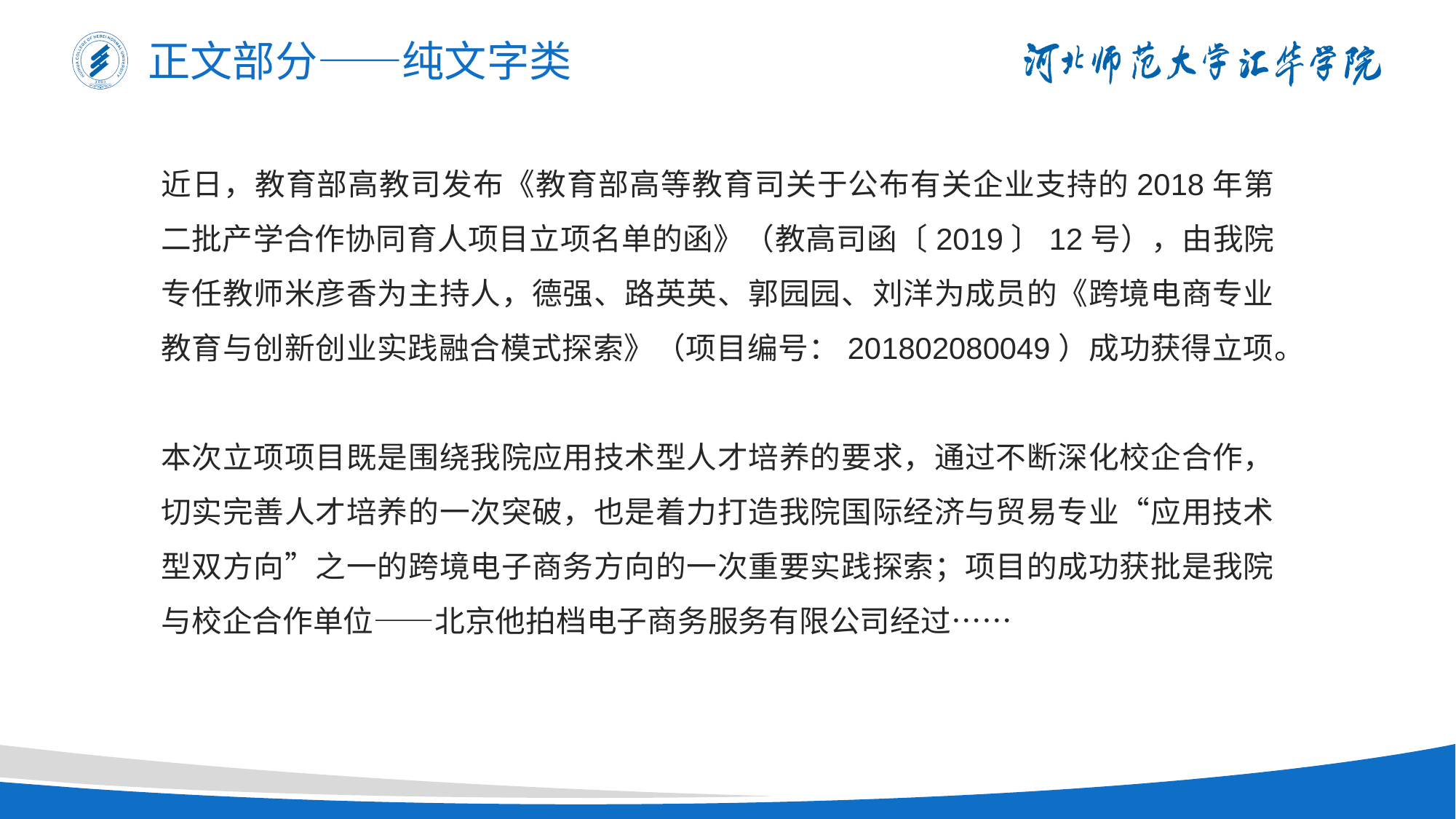

正文部分——纯文字类
近日，教育部高教司发布《教育部高等教育司关于公布有关企业支持的2018年第二批产学合作协同育人项目立项名单的函》（教高司函〔2019〕12号），由我院专任教师米彦香为主持人，德强、路英英、郭园园、刘洋为成员的《跨境电商专业教育与创新创业实践融合模式探索》（项目编号：201802080049）成功获得立项。

本次立项项目既是围绕我院应用技术型人才培养的要求，通过不断深化校企合作，切实完善人才培养的一次突破，也是着力打造我院国际经济与贸易专业“应用技术型双方向”之一的跨境电子商务方向的一次重要实践探索；项目的成功获批是我院与校企合作单位——北京他拍档电子商务服务有限公司经过……